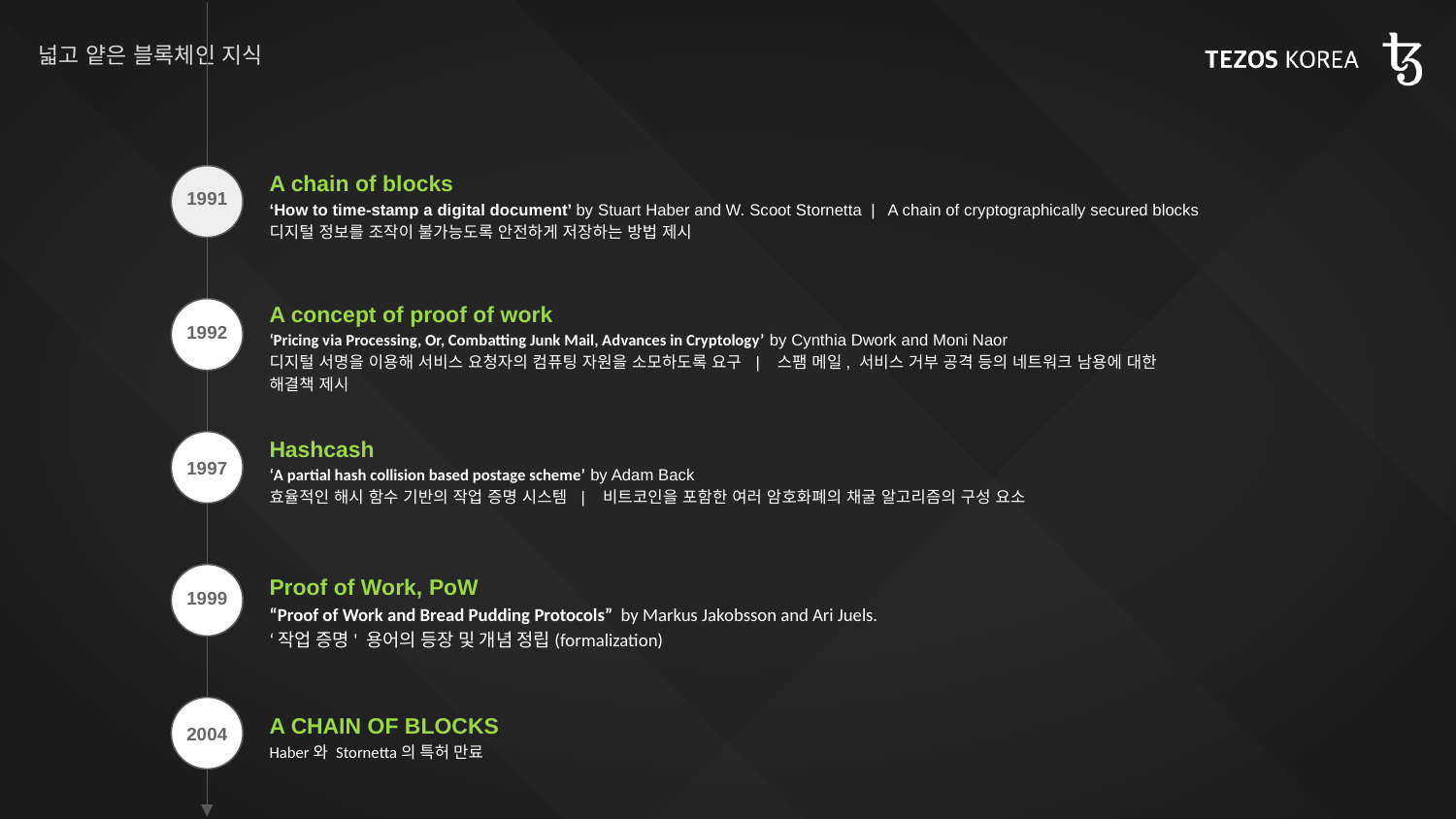

# 넓고 얕은 블록체인 지식
A chain of blocks
‘How to time-stamp a digital document’ by Stuart Haber and W. Scoot Stornetta  |   A chain of cryptographically secured blocks
디지털 정보를 조작이 불가능도록 안전하게 저장하는 방법 제시

1991
A concept of proof of work
‘Pricing via Processing, Or, Combatting Junk Mail, Advances in Cryptology’ by Cynthia Dwork and Moni Naor
디지털 서명을 이용해 서비스 요청자의 컴퓨팅 자원을 소모하도록 요구  |   스팸 메일, 서비스 거부 공격 등의 네트워크 남용에 대한 해결책 제시

1992
Hashcash
‘A partial hash collision based postage scheme’ by Adam Back
효율적인 해시 함수 기반의 작업 증명 시스템  |   비트코인을 포함한 여러 암호화폐의 채굴 알고리즘의 구성 요소

1997
Proof of Work, PoW
“Proof of Work and Bread Pudding Protocols”  by Markus Jakobsson and Ari Juels.
‘작업 증명' 용어의 등장 및 개념 정립(formalization)

1999

A CHAIN OF BLOCKS
Haber와 Stornetta의 특허 만료

2004